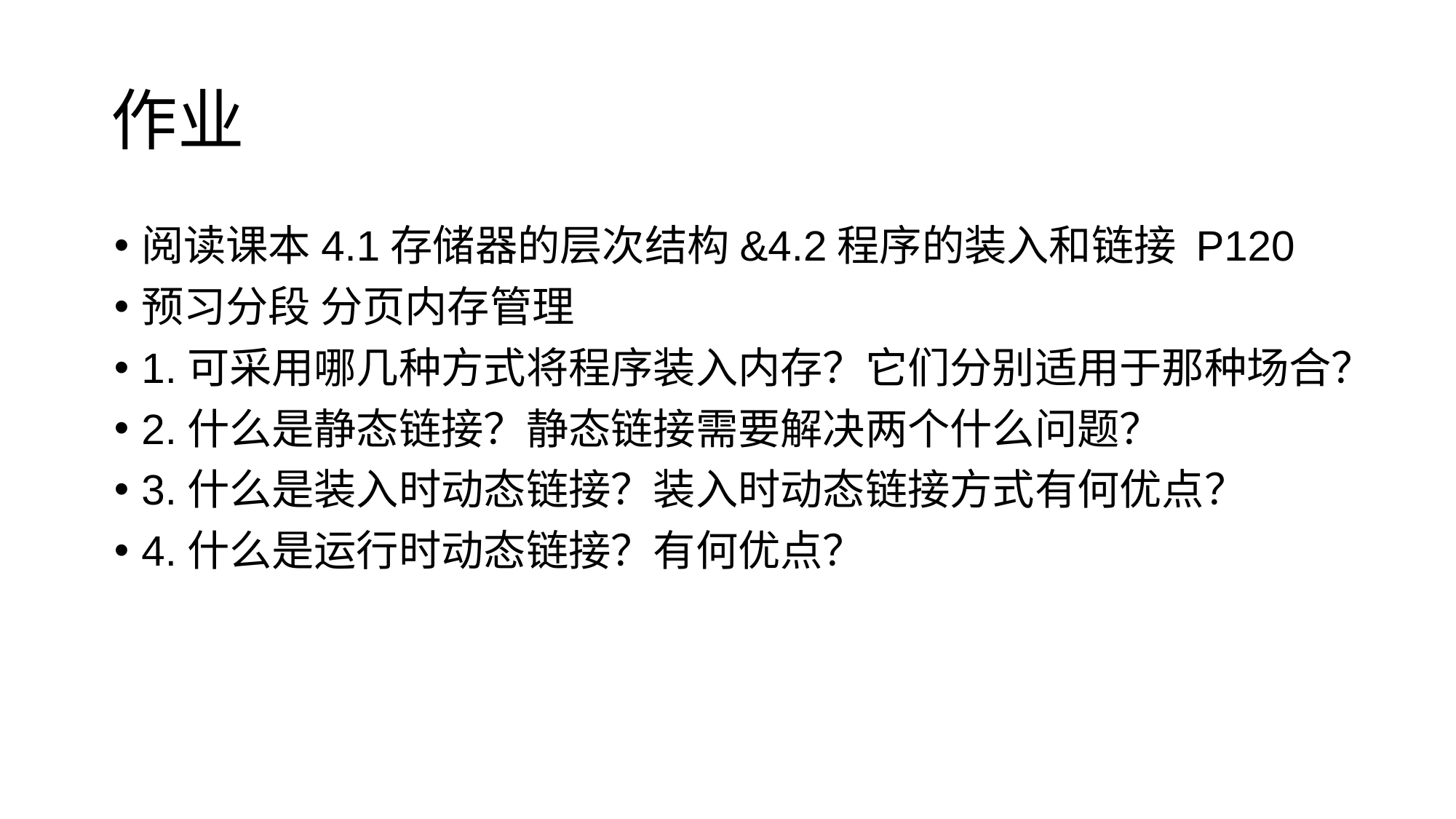

# 作业
阅读课本4.1存储器的层次结构&4.2程序的装入和链接 P120
预习分段 分页内存管理
1.可采用哪几种方式将程序装入内存？它们分别适用于那种场合？
2.什么是静态链接？静态链接需要解决两个什么问题？
3.什么是装入时动态链接？装入时动态链接方式有何优点？
4.什么是运行时动态链接？有何优点？